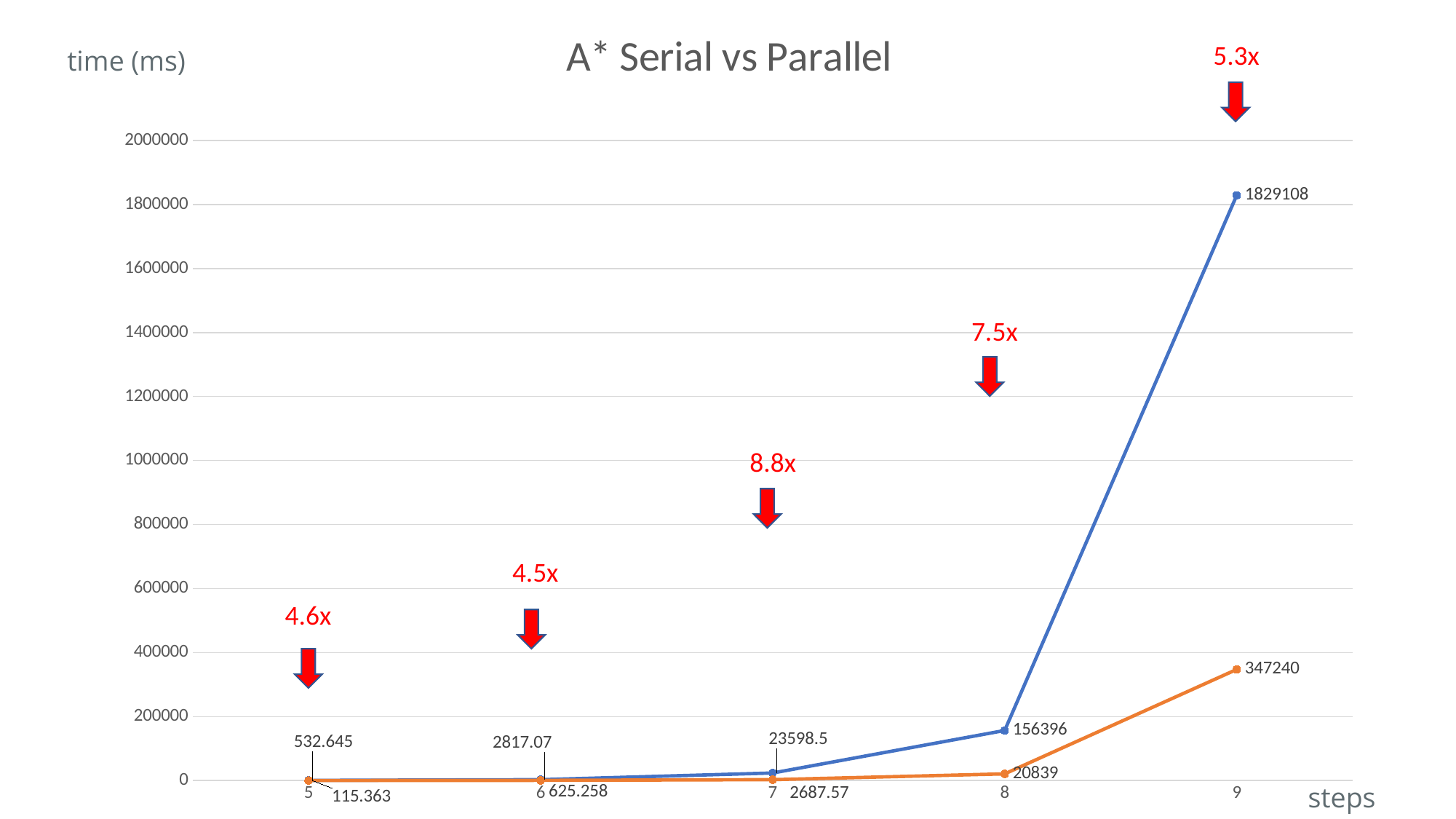

### Chart: A* Serial vs Parallel

| Category | 數列 1 | 欄1 |
|---|---|---|
| 5 | 532.645 | 115.363 |
| 6 | 2817.07 | 625.258 |
| 7 | 23598.5 | 2687.57 |
| 8 | 156396.0 | 20839.0 |
| 9 | 1829108.0 | 347240.0 |
5.3x
time (ms)
7.5x
8.8x
4.6x

steps